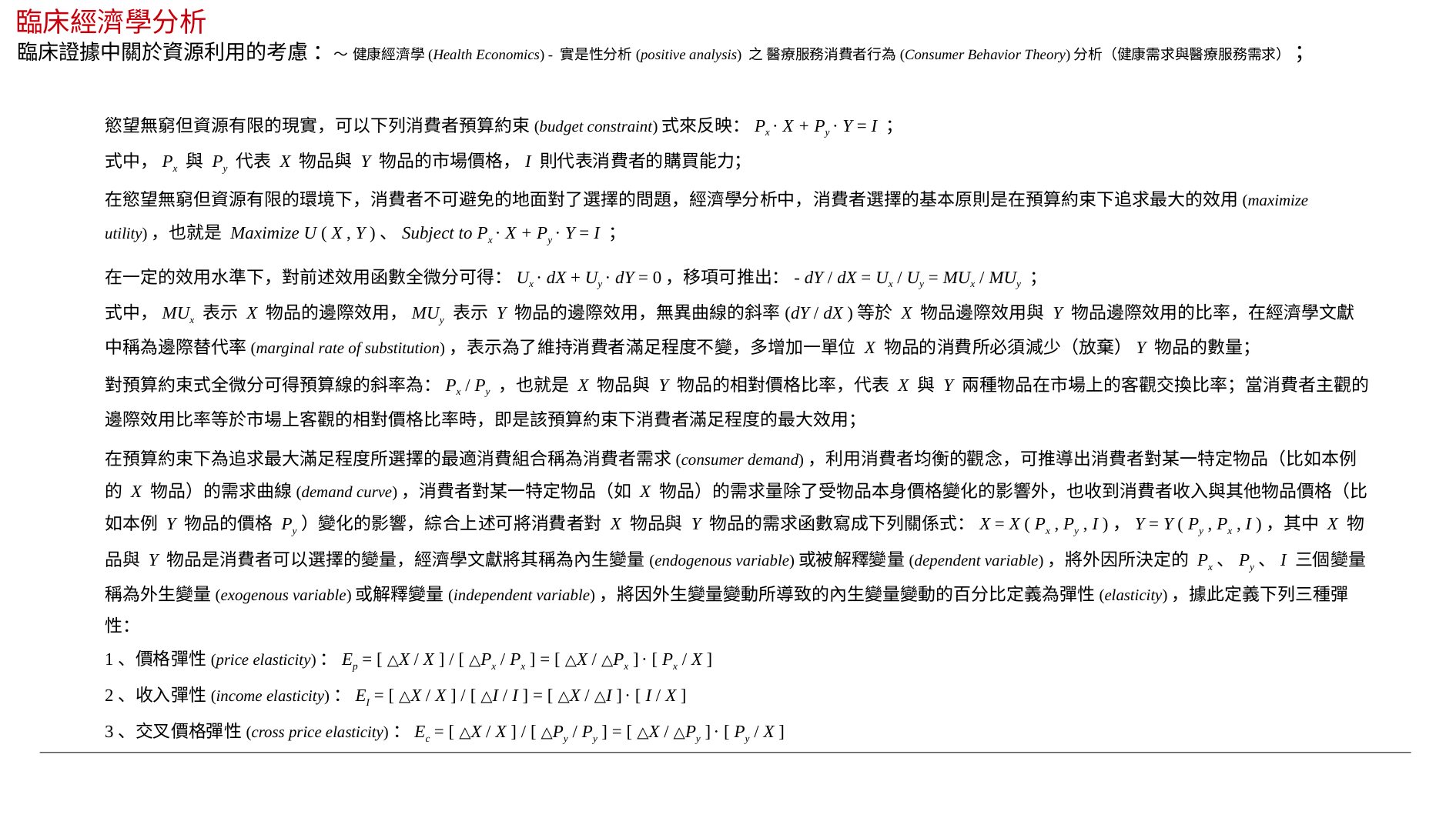

臨床經濟學分析
臨床證據中關於資源利用的考慮 ：～ 健康經濟學(Health Economics) - 實是性分析(positive analysis) 之 醫療服務消費者行為(Consumer Behavior Theory)分析（健康需求與醫療服務需求） ；
慾望無窮但資源有限的現實，可以下列消費者預算約束(budget constraint)式來反映：Px · X + Py · Y = I ；
式中，Px 與 Py 代表 X 物品與 Y 物品的市場價格，I 則代表消費者的購買能力；
在慾望無窮但資源有限的環境下，消費者不可避免的地面對了選擇的問題，經濟學分析中，消費者選擇的基本原則是在預算約束下追求最大的效用(maximize utility)，也就是 Maximize U ( X , Y )、Subject to Px · X + Py · Y = I ；
在一定的效用水準下，對前述效用函數全微分可得：Ux · dX + Uy · dY = 0，移項可推出：- dY / dX = Ux / Uy = MUx / MUy ；
式中，MUx 表示 X 物品的邊際效用，MUy 表示 Y 物品的邊際效用，無異曲線的斜率(dY / dX )等於 X 物品邊際效用與 Y 物品邊際效用的比率，在經濟學文獻中稱為邊際替代率(marginal rate of substitution)，表示為了維持消費者滿足程度不變，多增加一單位 X 物品的消費所必須減少（放棄）Y 物品的數量；
對預算約束式全微分可得預算線的斜率為：Px / Py ，也就是 X 物品與 Y 物品的相對價格比率，代表 X 與 Y 兩種物品在市場上的客觀交換比率；當消費者主觀的邊際效用比率等於市場上客觀的相對價格比率時，即是該預算約束下消費者滿足程度的最大效用；
在預算約束下為追求最大滿足程度所選擇的最適消費組合稱為消費者需求(consumer demand)，利用消費者均衡的觀念，可推導出消費者對某一特定物品（比如本例的 X 物品）的需求曲線(demand curve)，消費者對某一特定物品（如 X 物品）的需求量除了受物品本身價格變化的影響外，也收到消費者收入與其他物品價格（比如本例 Y 物品的價格 Py）變化的影響，綜合上述可將消費者對 X 物品與 Y 物品的需求函數寫成下列關係式：X = X ( Px , Py , I )，Y = Y ( Py , Px , I )，其中 X 物品與 Y 物品是消費者可以選擇的變量，經濟學文獻將其稱為內生變量(endogenous variable)或被解釋變量(dependent variable)，將外因所決定的 Px、Py、I 三個變量稱為外生變量(exogenous variable)或解釋變量(independent variable)，將因外生變量變動所導致的內生變量變動的百分比定義為彈性(elasticity)，據此定義下列三種彈性：
1、價格彈性(price elasticity)：Ep = [ △X / X ] / [ △Px / Px ] = [ △X / △Px ] · [ Px / X ]
2、收入彈性(income elasticity)：EI = [ △X / X ] / [ △I / I ] = [ △X / △I ] · [ I / X ]
3、交叉價格彈性(cross price elasticity)：Ec = [ △X / X ] / [ △Py / Py ] = [ △X / △Py ] · [ Py / X ]